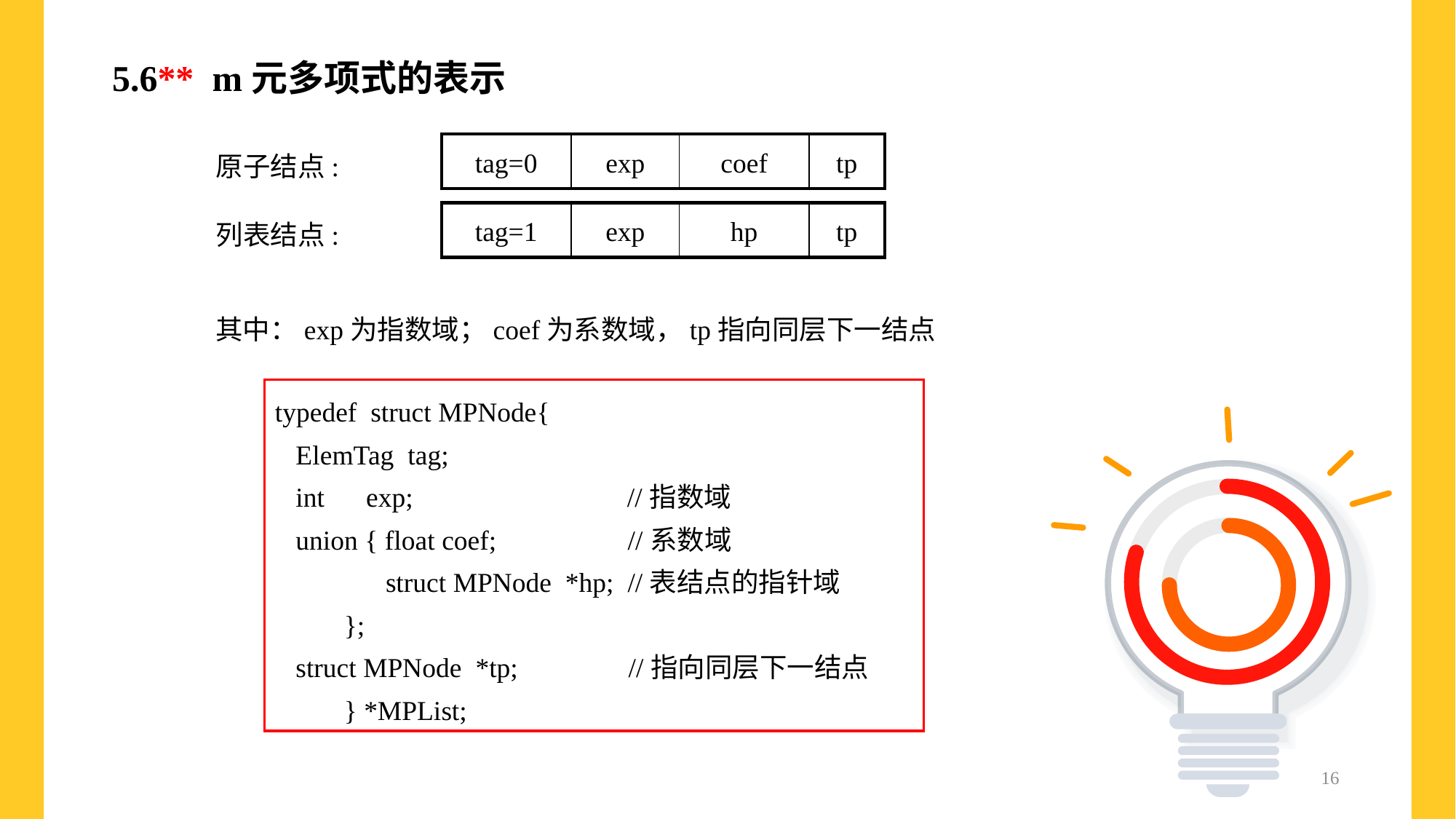

5.6**  m元多项式的表示
原子结点:
| tag=0 | exp | coef | tp |
| --- | --- | --- | --- |
列表结点:
| tag=1 | exp | hp | tp |
| --- | --- | --- | --- |
其中：exp为指数域；coef为系数域，tp指向同层下一结点
typedef  struct MPNode{
   ElemTag  tag;
   int      exp;                               //指数域
   union { float coef;                   //系数域
                struct MPNode  *hp;  //表结点的指针域
          };
   struct MPNode  *tp;                //指向同层下一结点
          } *MPList;

16